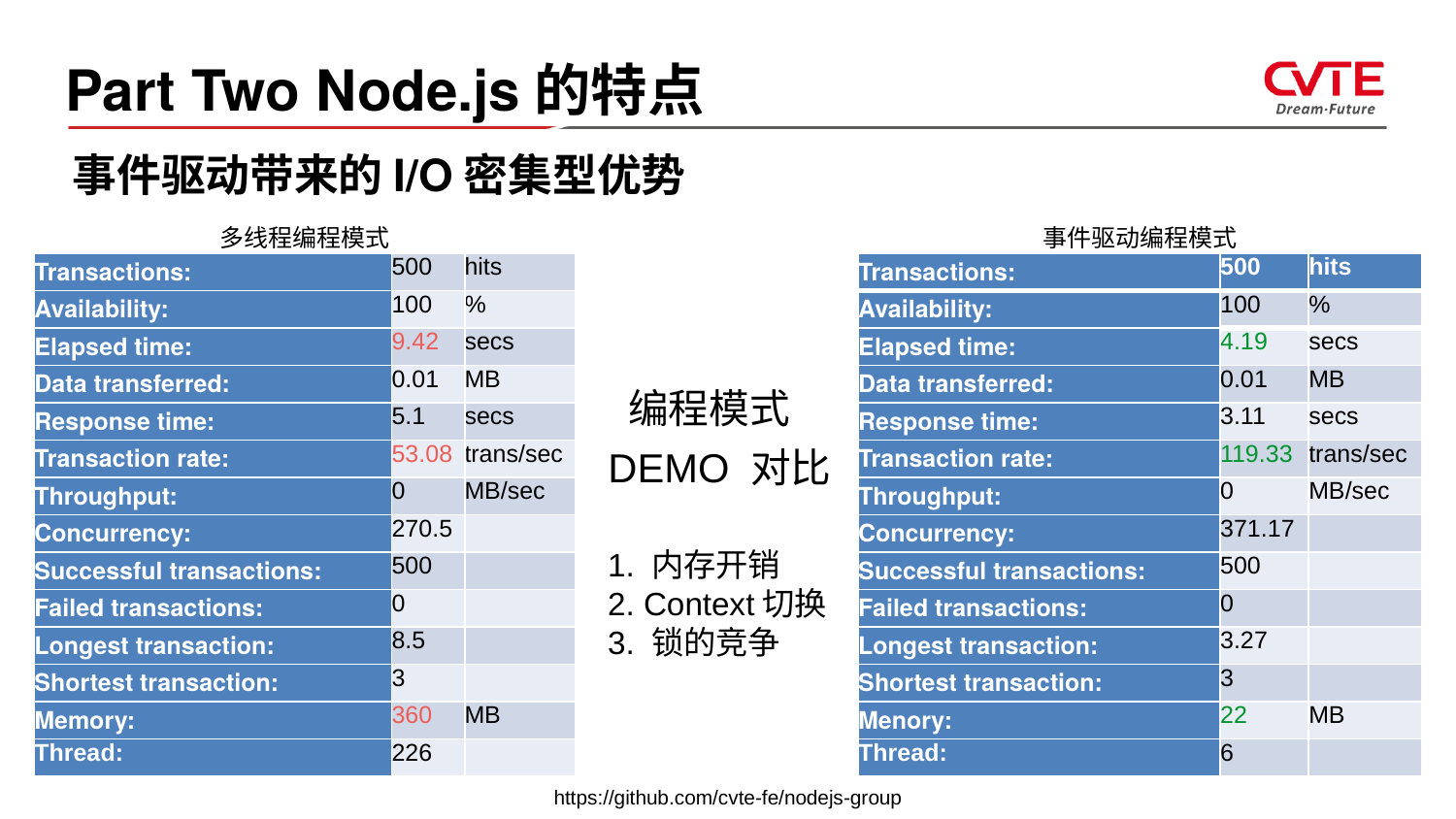

Part Two Node.js的特点
事件驱动带来的I/O密集型优势
| 多线程编程模式 |  |  |
| --- | --- | --- |
| Transactions: | 500 | hits |
| Availability: | 100 | % |
| Elapsed time: | 9.42 | secs |
| Data transferred: | 0.01 | MB |
| Response time: | 5.1 | secs |
| Transaction rate: | 53.08 | trans/sec |
| Throughput: | 0 | MB/sec |
| Concurrency: | 270.5 |  |
| Successful transactions: | 500 |  |
| Failed transactions: | 0 |  |
| Longest transaction: | 8.5 |  |
| Shortest transaction: | 3 |  |
| Memory: | 360 | MB |
| Thread: | 226 |  |
| 事件驱动编程模式 |  |  |
| --- | --- | --- |
| Transactions: | 500 | hits |
| Availability: | 100 | % |
| Elapsed time: | 4.19 | secs |
| Data transferred: | 0.01 | MB |
| Response time: | 3.11 | secs |
| Transaction rate: | 119.33 | trans/sec |
| Throughput: | 0 | MB/sec |
| Concurrency: | 371.17 |  |
| Successful transactions: | 500 |  |
| Failed transactions: | 0 |  |
| Longest transaction: | 3.27 |  |
| Shortest transaction: | 3 |  |
| Menory: | 22 | MB |
| Thread: | 6 |  |
编程模式
DEMO 对比
1. 内存开销
2. Context切换
3. 锁的竞争
https://github.com/cvte-fe/nodejs-group